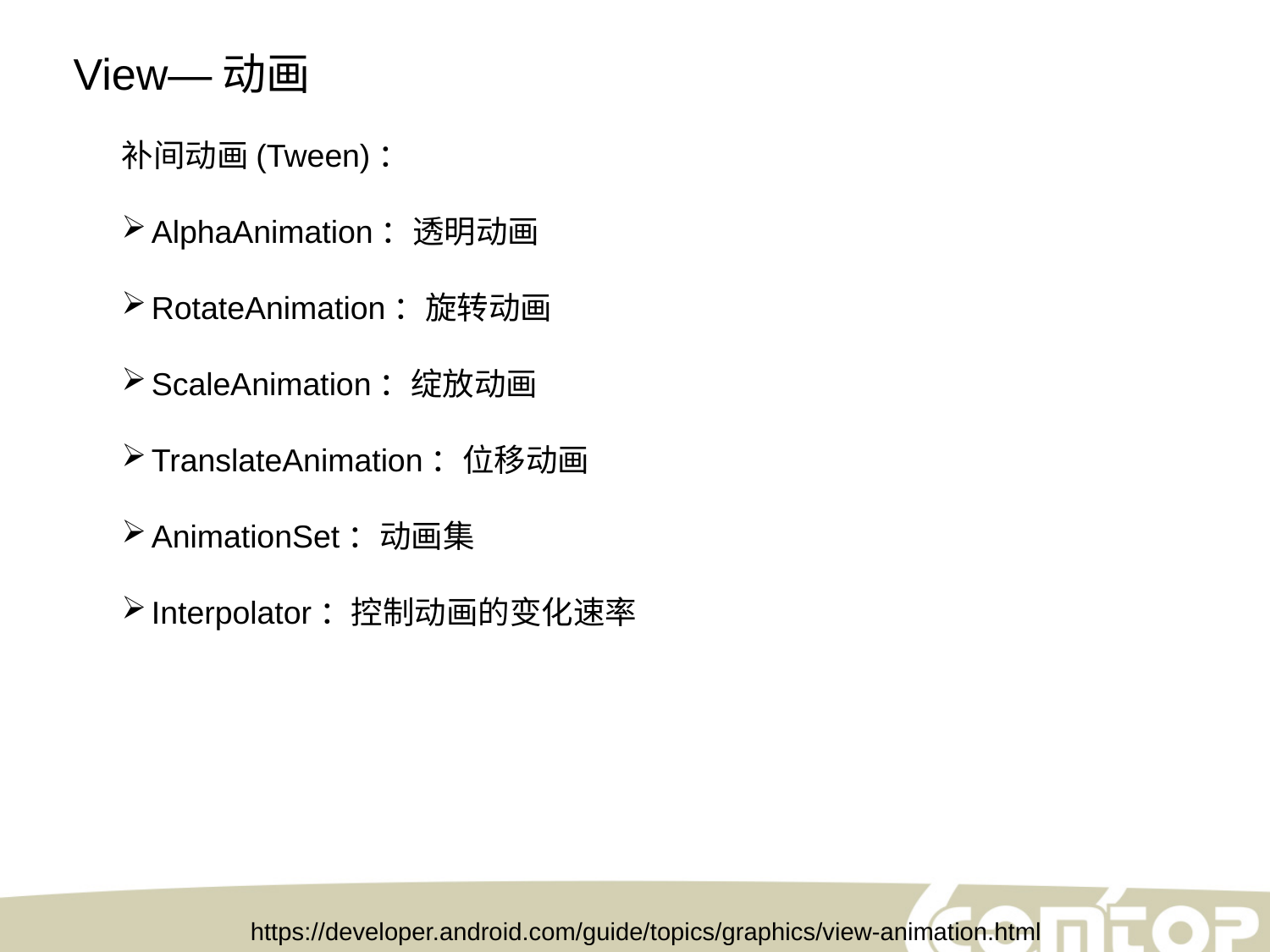

View—动画
补间动画(Tween)：

AlphaAnimation：透明动画

RotateAnimation：旋转动画

ScaleAnimation：绽放动画

TranslateAnimation：位移动画

AnimationSet：动画集

Interpolator：控制动画的变化速率

https://developer.android.com/guide/topics/graphics/view-animation.html